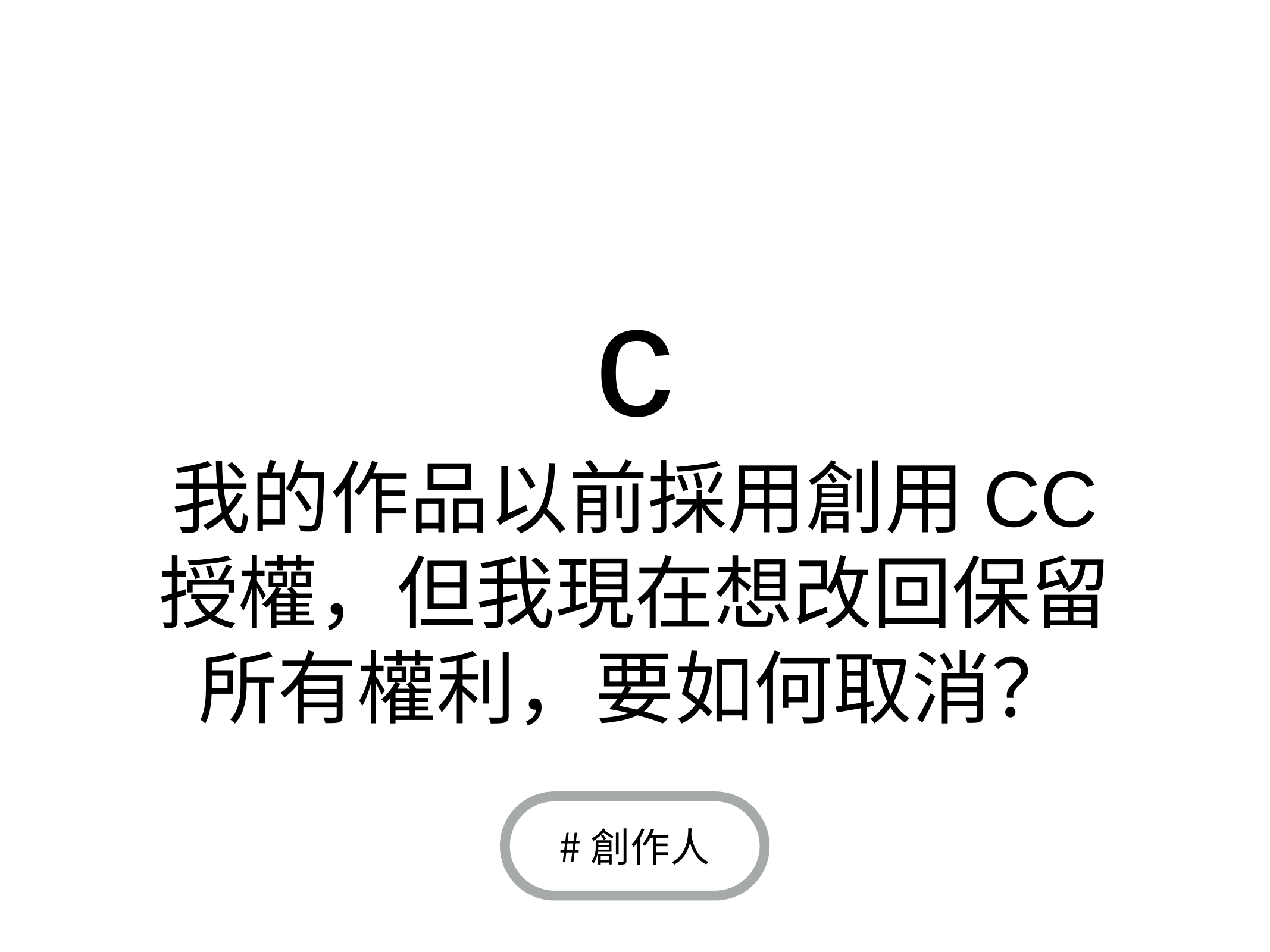

# c
我的作品以前採用創用 CC 授權，但我現在想改回保留所有權利，要如何取消？
#創作人